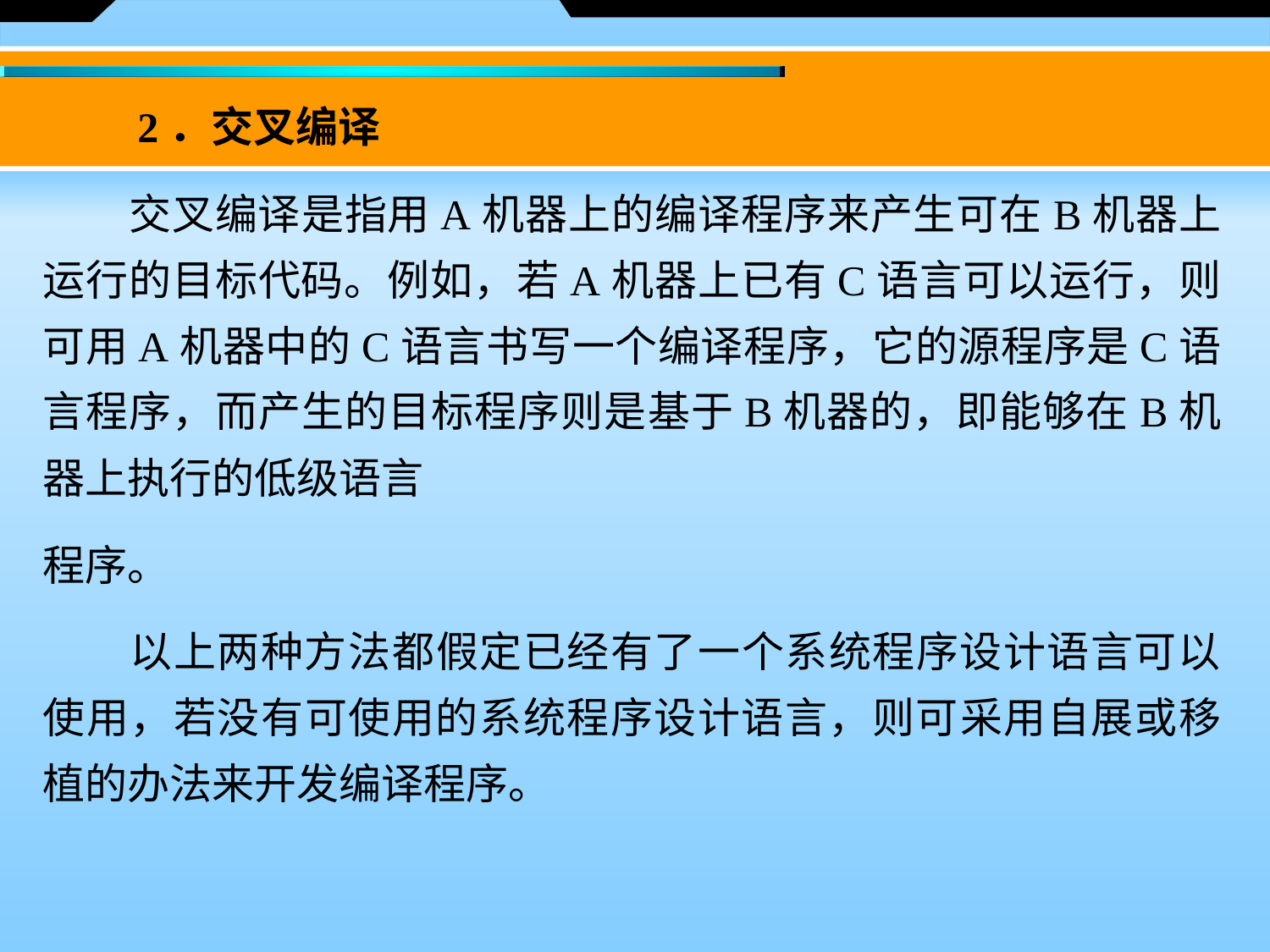

2．交叉编译
　　交叉编译是指用A机器上的编译程序来产生可在B机器上运行的目标代码。例如，若A机器上已有C语言可以运行，则可用A机器中的C语言书写一个编译程序，它的源程序是C语言程序，而产生的目标程序则是基于B机器的，即能够在B机器上执行的低级语言
程序。
　　以上两种方法都假定已经有了一个系统程序设计语言可以使用，若没有可使用的系统程序设计语言，则可采用自展或移植的办法来开发编译程序。